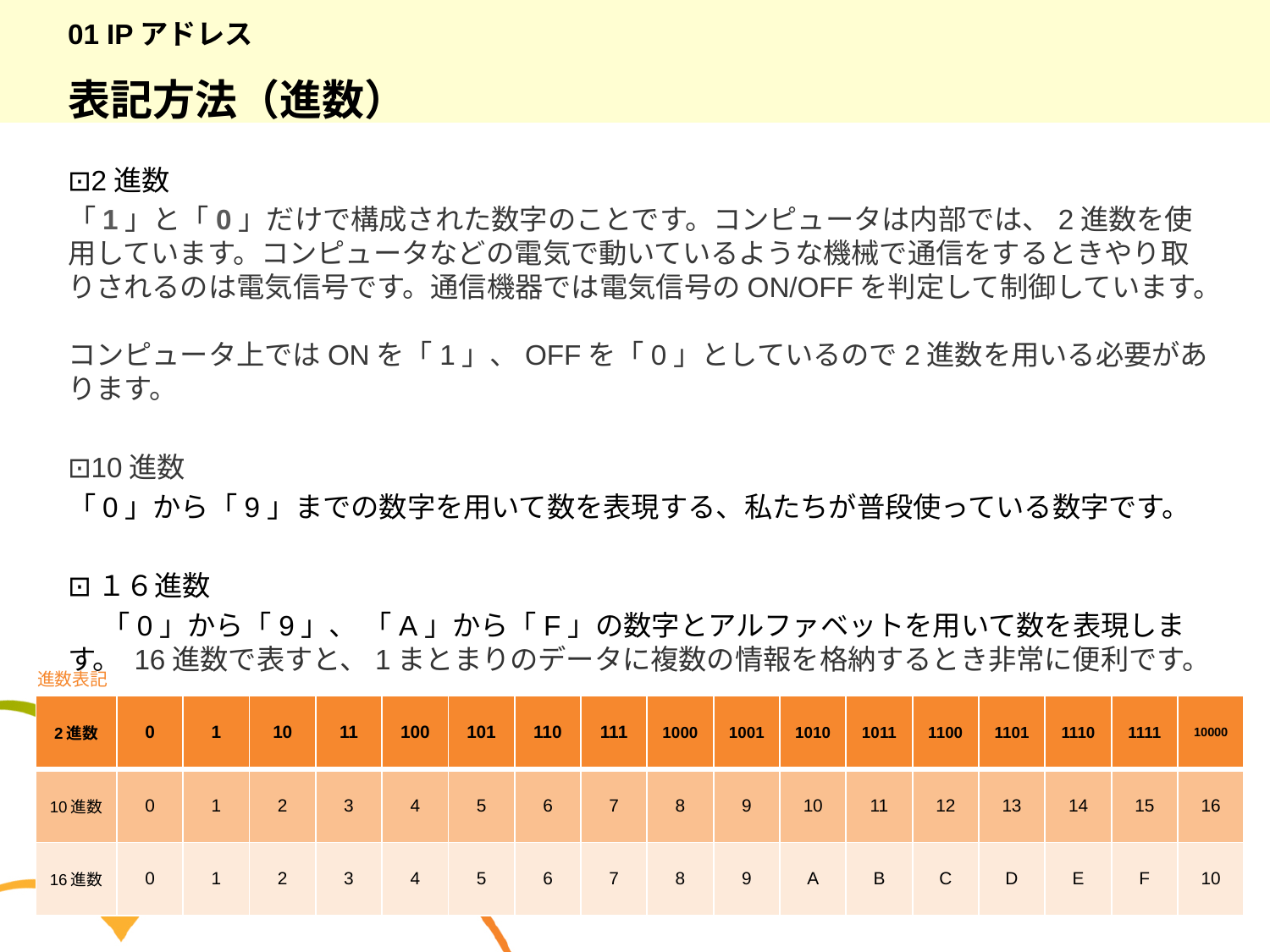

# 01 IPアドレス
表記方法（進数）
⊡2進数
「1」と「0」だけで構成された数字のことです。コンピュータは内部では、2進数を使用しています。コンピュータなどの電気で動いているような機械で通信をするときやり取りされるのは電気信号です。通信機器では電気信号のON/OFFを判定して制御しています。
コンピュータ上ではONを「1」、OFFを「0」としているので2進数を用いる必要があります。

⊡10進数
「0」から「9」までの数字を用いて数を表現する、私たちが普段使っている数字です。

⊡１６進数
　 「0」から「9」、 「A」から「F」の数字とアルファベットを用いて数を表現します。 16進数で表すと、1まとまりのデータに複数の情報を格納するとき非常に便利です。

進数表記
| 2進数 | 0 | 1 | 10 | 11 | 100 | 101 | 110 | 111 | 1000 |
| --- | --- | --- | --- | --- | --- | --- | --- | --- | --- |
| 10進数 | 0 | 1 | 2 | 3 | 4 | 5 | 6 | 7 | 8 |
| 16進数 | 0 | 1 | 2 | 3 | 4 | 5 | 6 | 7 | 8 |
| 1001 | 1010 | 1011 | 1100 | 1101 |
| --- | --- | --- | --- | --- |
| 9 | 10 | 11 | 12 | 13 |
| 9 | A | B | C | D |
| 1110 | 1111 | 10000 |
| --- | --- | --- |
| 14 | 15 | 16 |
| E | F | 10 |